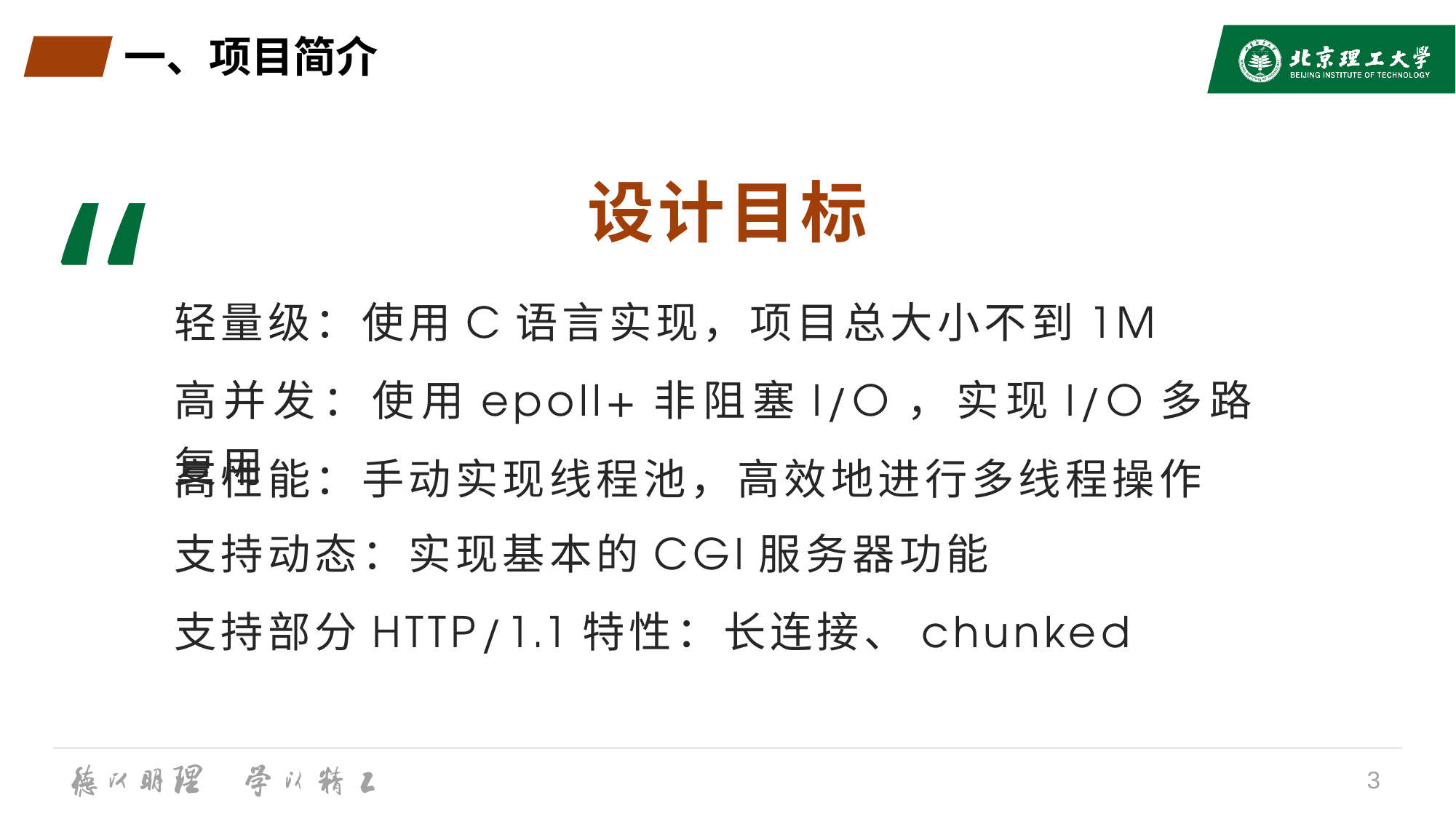

# 一、项目简介
“

设计目标
轻量级：使用C语言实现，项目总大小不到1M
高并发：使用epoll+非阻塞I/O，实现I/O多路复用
高性能：手动实现线程池，高效地进行多线程操作
支持动态：实现基本的CGI服务器功能
支持部分HTTP/1.1特性：长连接、chunked